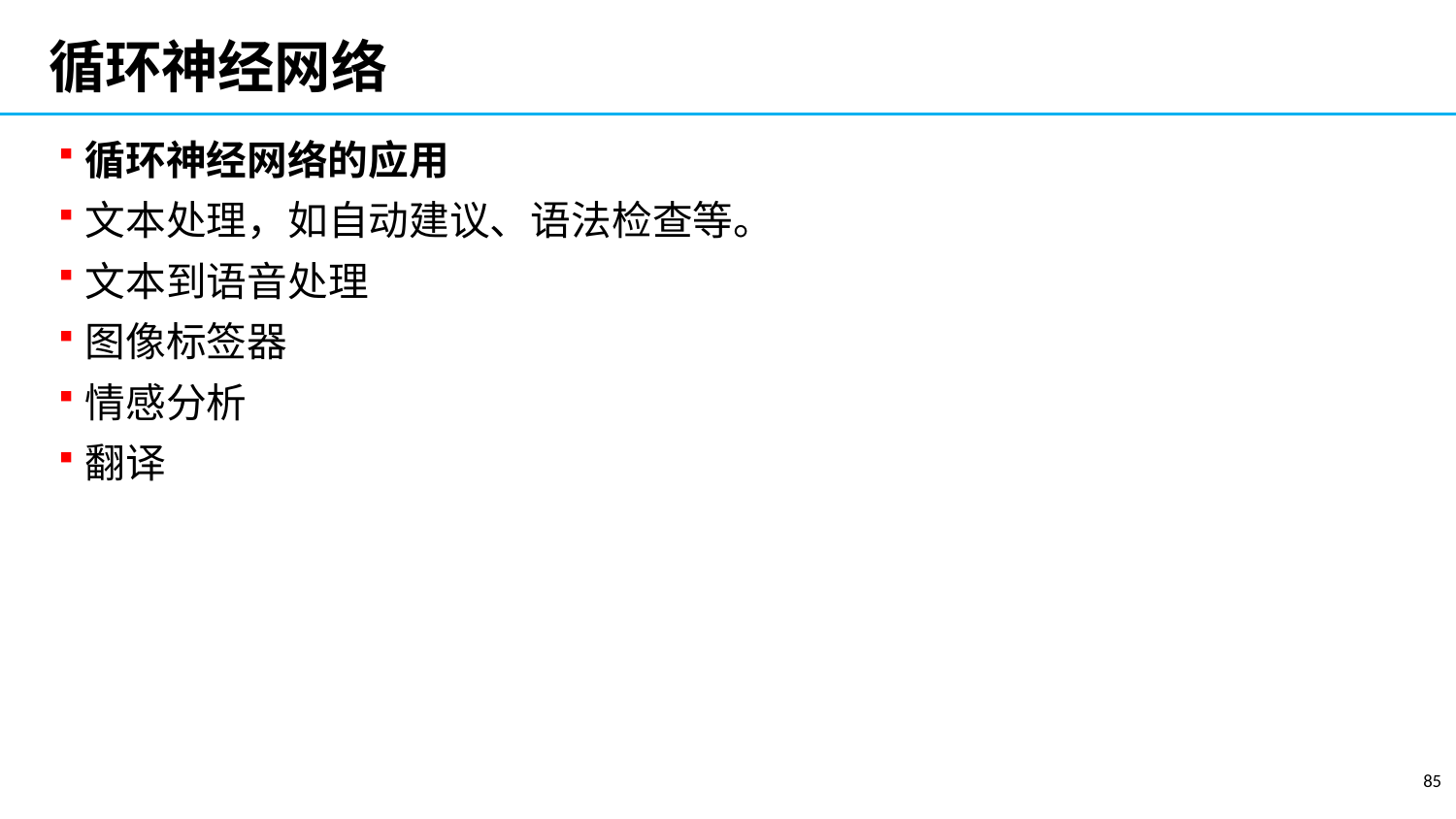

# 循环神经网络

循环神经网络的应用
文本处理，如自动建议、语法检查等。
文本到语音处理
图像标签器
情感分析
翻译
85